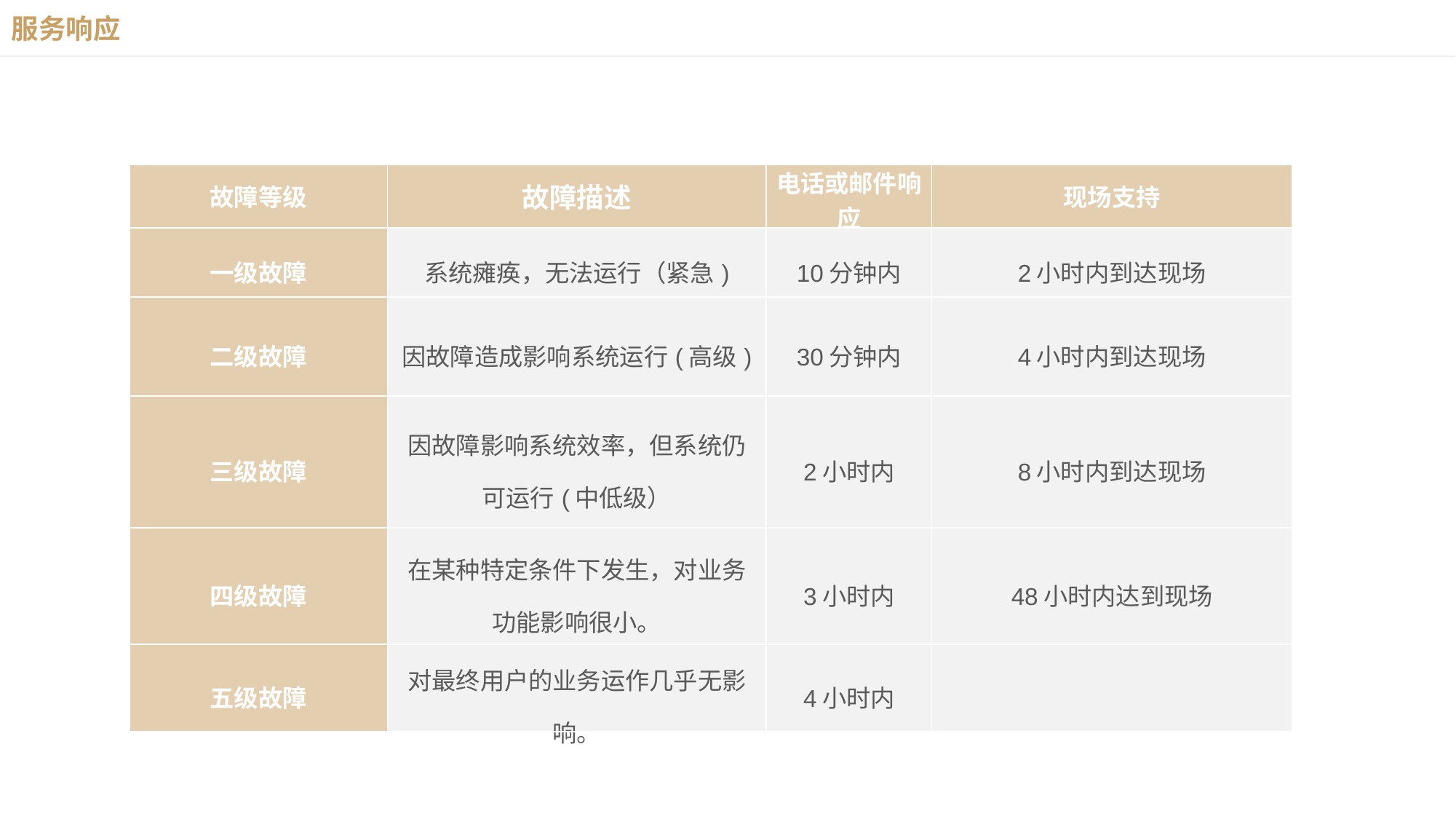

服务响应
| 故障等级 | 故障描述 | 电话或邮件响应 | 现场支持 |
| --- | --- | --- | --- |
| 一级故障 | 系统瘫痪，无法运行（紧急) | 10分钟内 | 2小时内到达现场 |
| 二级故障 | 因故障造成影响系统运行(高级) | 30分钟内 | 4小时内到达现场 |
| 三级故障 | 因故障影响系统效率，但系统仍可运行(中低级） | 2小时内 | 8小时内到达现场 |
| 四级故障 | 在某种特定条件下发生，对业务功能影响很小。 | 3小时内 | 48小时内达到现场 |
| 五级故障 | 对最终用户的业务运作几乎无影响。 | 4小时内 |  |